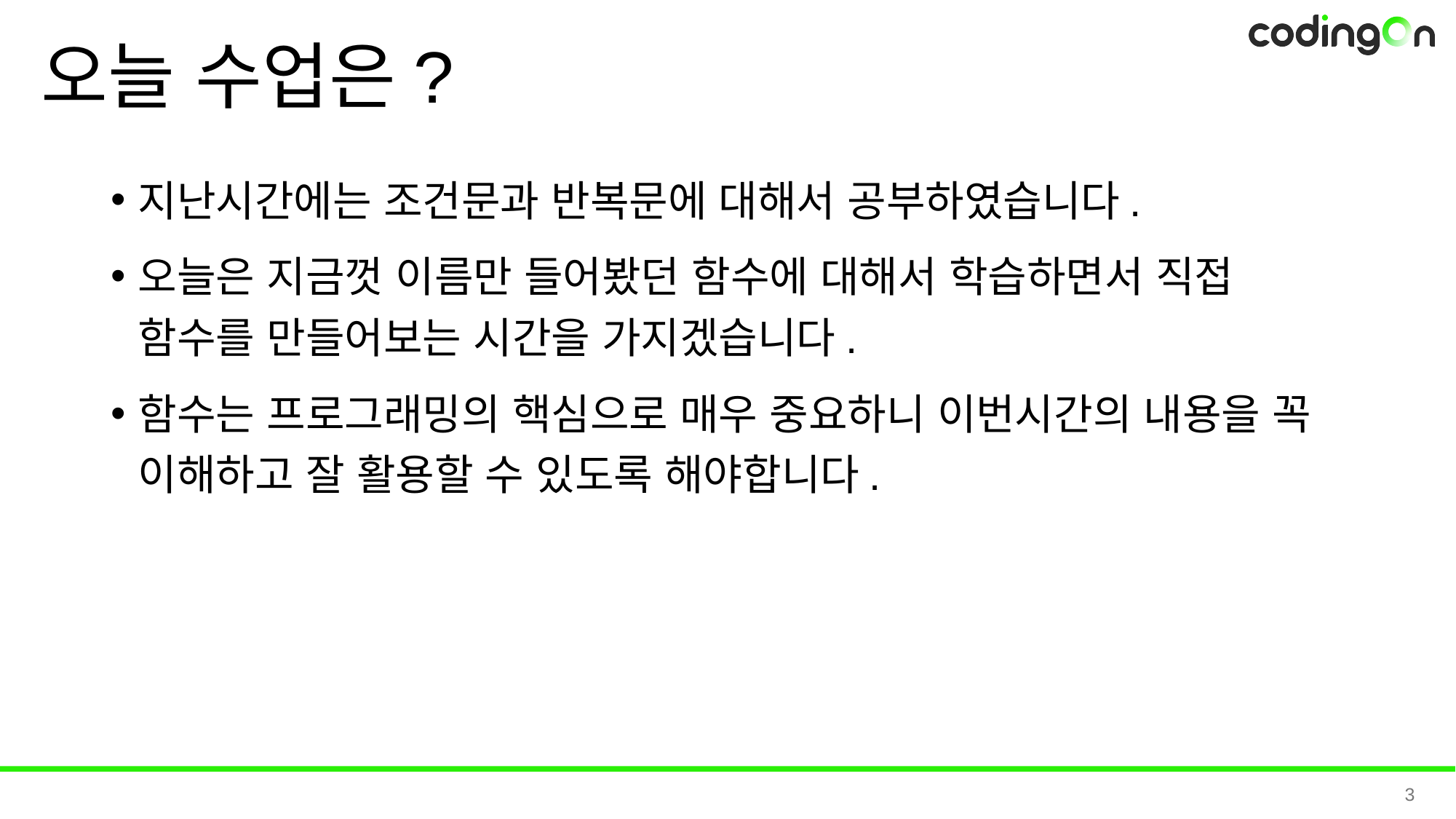

# 오늘 수업은?
지난시간에는 조건문과 반복문에 대해서 공부하였습니다.
오늘은 지금껏 이름만 들어봤던 함수에 대해서 학습하면서 직접 함수를 만들어보는 시간을 가지겠습니다.
함수는 프로그래밍의 핵심으로 매우 중요하니 이번시간의 내용을 꼭 이해하고 잘 활용할 수 있도록 해야합니다.

3